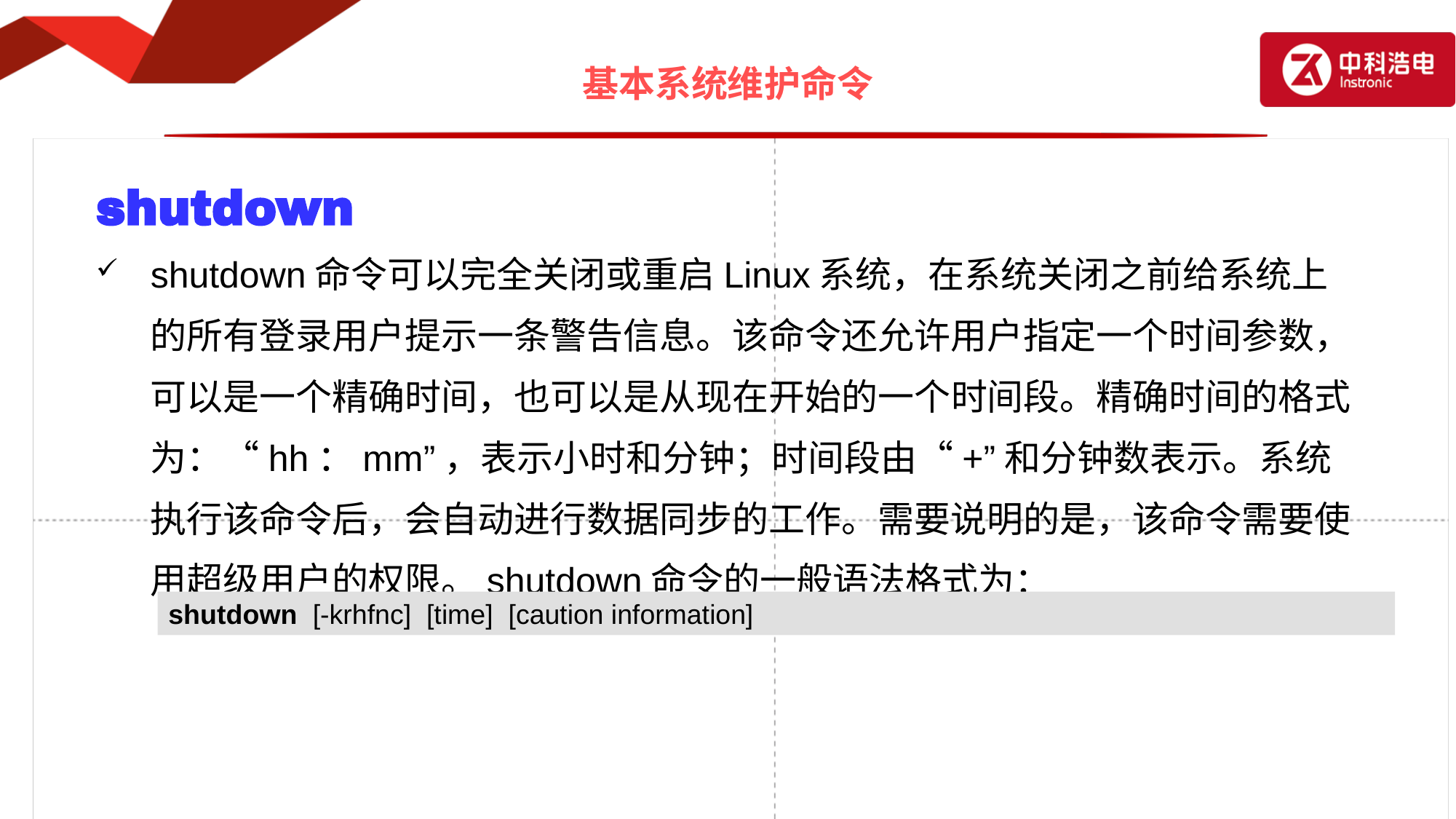

# 基本系统维护命令
shutdown
shutdown命令可以完全关闭或重启Linux系统，在系统关闭之前给系统上的所有登录用户提示一条警告信息。该命令还允许用户指定一个时间参数，可以是一个精确时间，也可以是从现在开始的一个时间段。精确时间的格式为：“hh：mm”，表示小时和分钟；时间段由“+”和分钟数表示。系统执行该命令后，会自动进行数据同步的工作。需要说明的是，该命令需要使用超级用户的权限。shutdown命令的一般语法格式为：
shutdown  [-krhfnc]  [time]  [caution information]